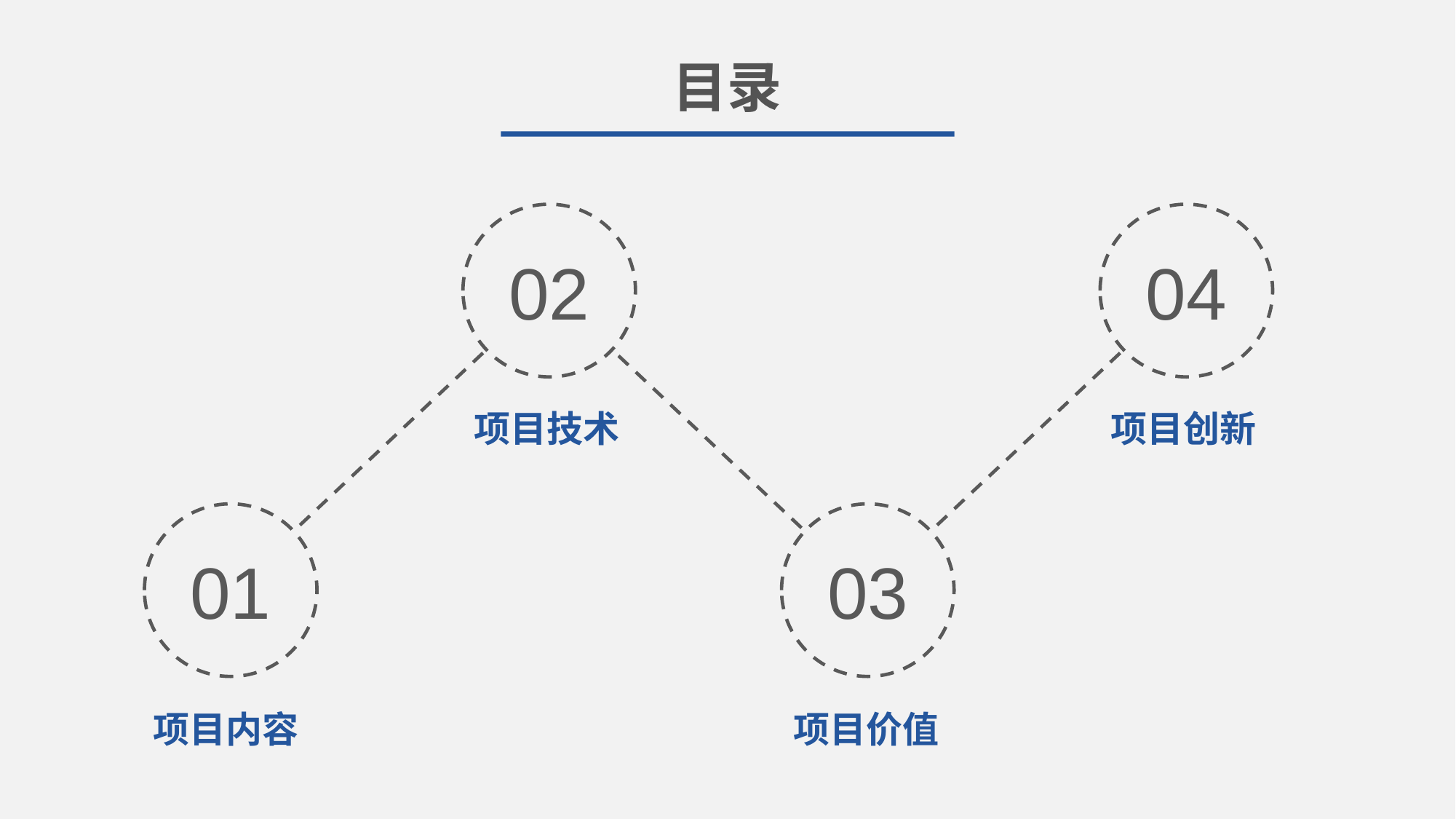

目录

02
04

项目技术
项目创新
01
03
项目内容
项目价值